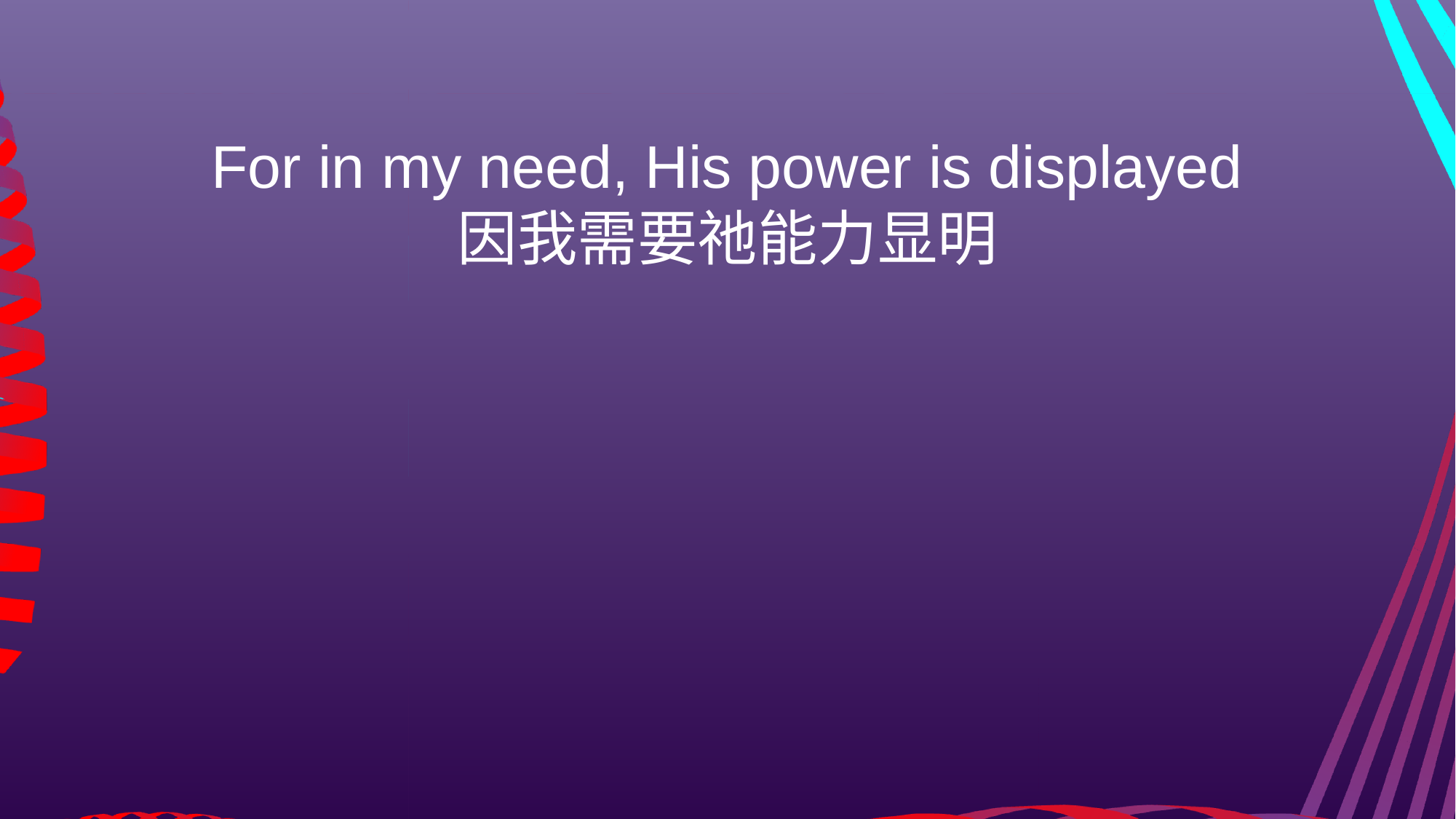

For in my need, His power is displayed
因我需要祂能力显明